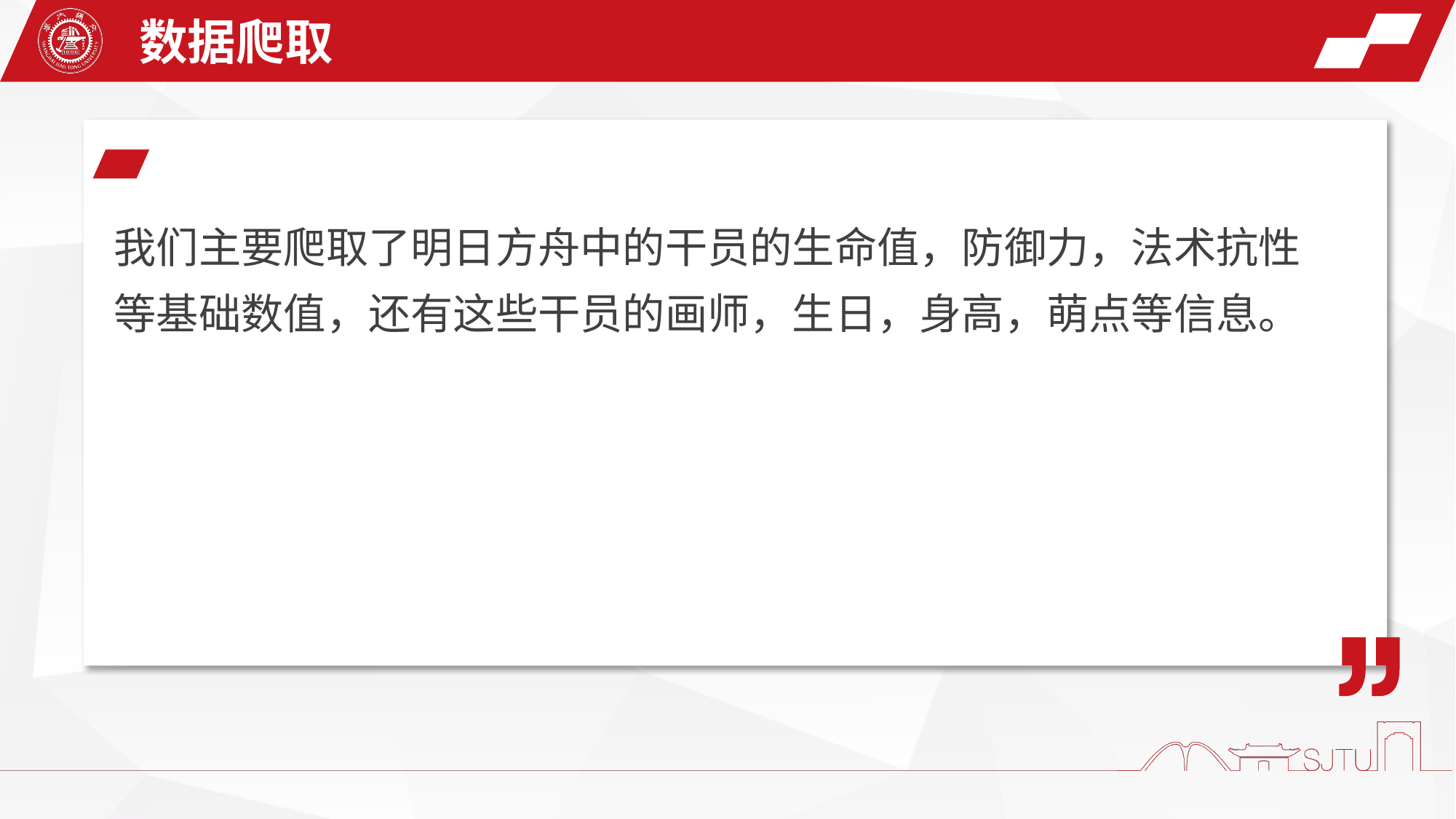

数据爬取

我们主要爬取了明日方舟中的干员的生命值，防御力，法术抗性等基础数值，还有这些干员的画师，生日，身高，萌点等信息。